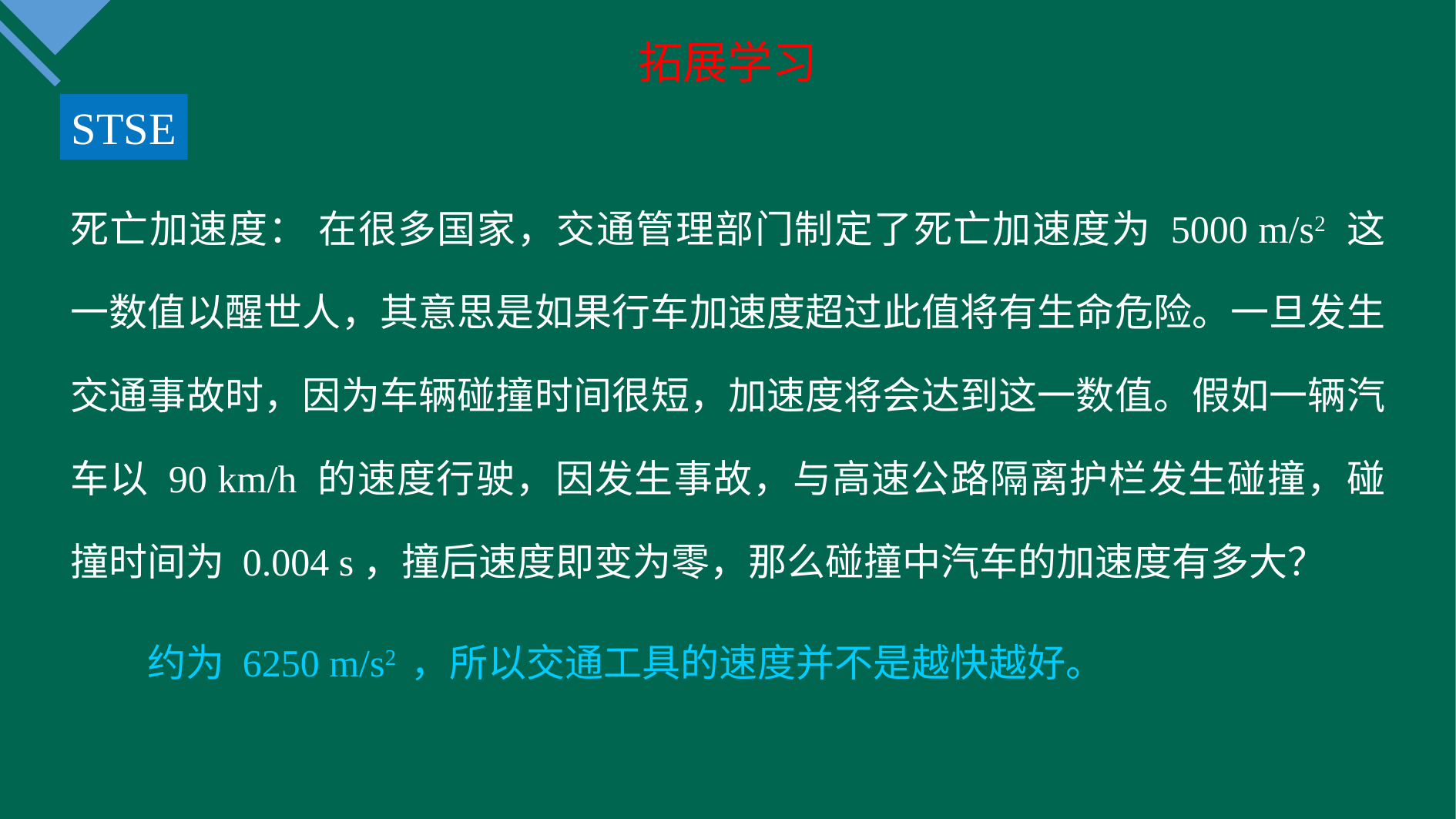

拓展学习
STSE
死亡加速度： 在很多国家，交通管理部门制定了死亡加速度为 5000 m/s2 这一数值以醒世人，其意思是如果行车加速度超过此值将有生命危险。一旦发生交通事故时，因为车辆碰撞时间很短，加速度将会达到这一数值。假如一辆汽车以 90 km/h 的速度行驶，因发生事故，与高速公路隔离护栏发生碰撞，碰撞时间为 0.004 s，撞后速度即变为零，那么碰撞中汽车的加速度有多大？
　　约为 6250 m/s2 ，所以交通工具的速度并不是越快越好。